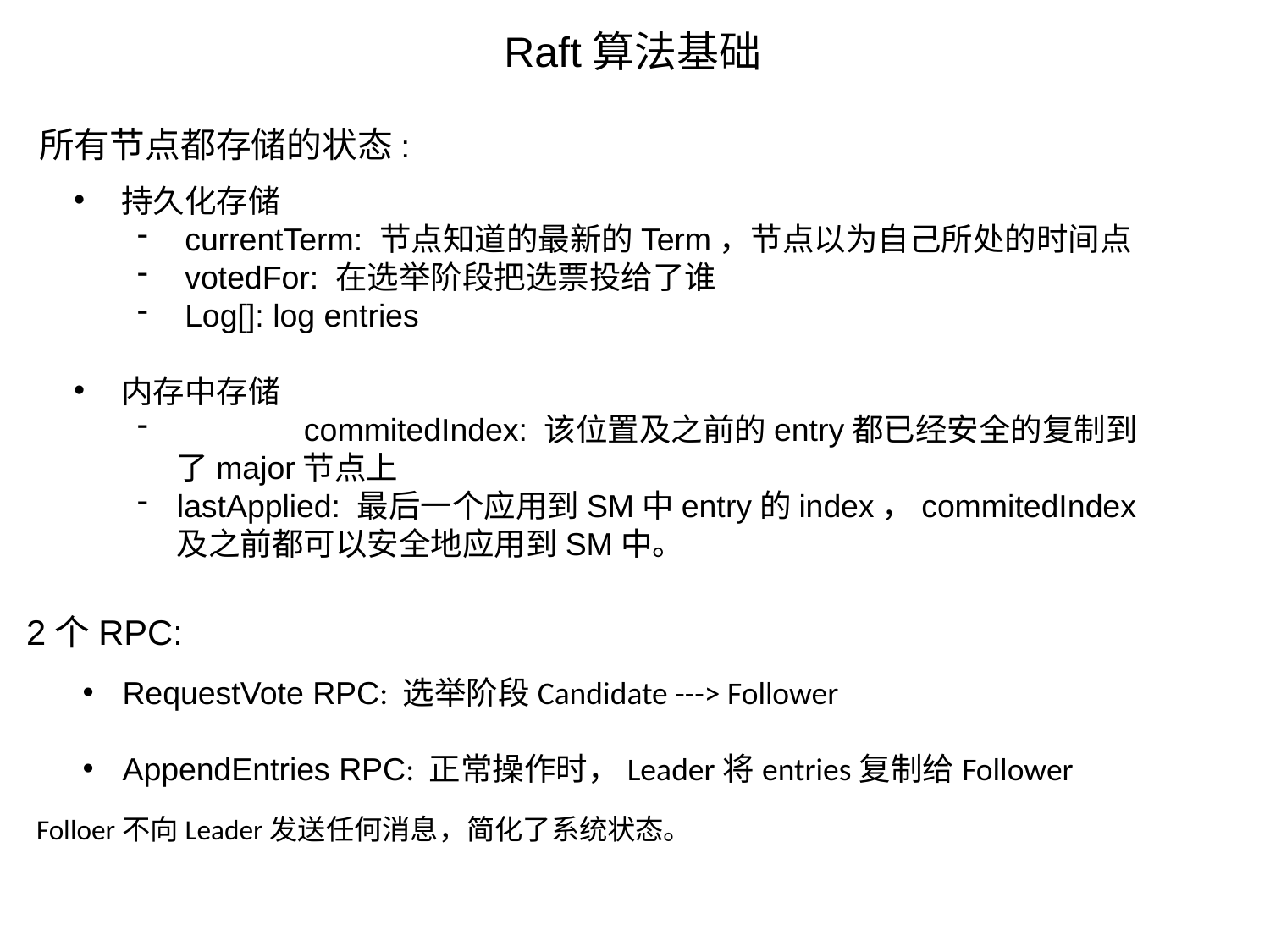

# Raft算法基础
所有节点都存储的状态:

持久化存储
currentTerm: 节点知道的最新的Term，节点以为自己所处的时间点
votedFor: 在选举阶段把选票投给了谁
Log[]: log entries

内存中存储
	commitedIndex: 该位置及之前的entry都已经安全的复制到了major节点上
lastApplied: 最后一个应用到SM中entry的index，commitedIndex及之前都可以安全地应用到SM中。
2个RPC:
RequestVote RPC: 选举阶段Candidate ---> Follower

AppendEntries RPC: 正常操作时，Leader将entries复制给Follower
Folloer不向Leader发送任何消息，简化了系统状态。